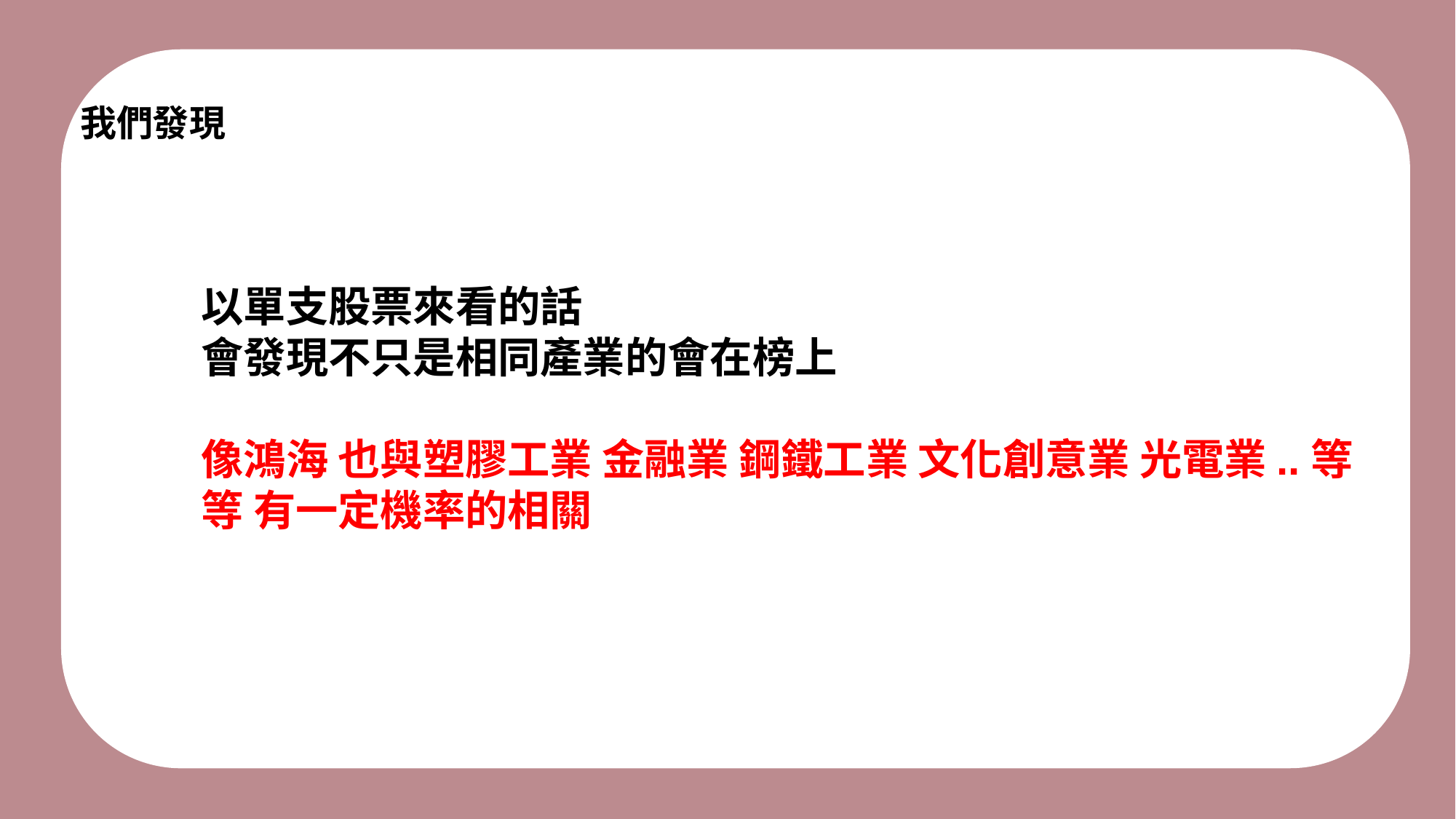

我們發現
以單支股票來看的話
會發現不只是相同產業的會在榜上

像鴻海 也與塑膠工業 金融業 鋼鐵工業 文化創意業 光電業..等等 有一定機率的相關